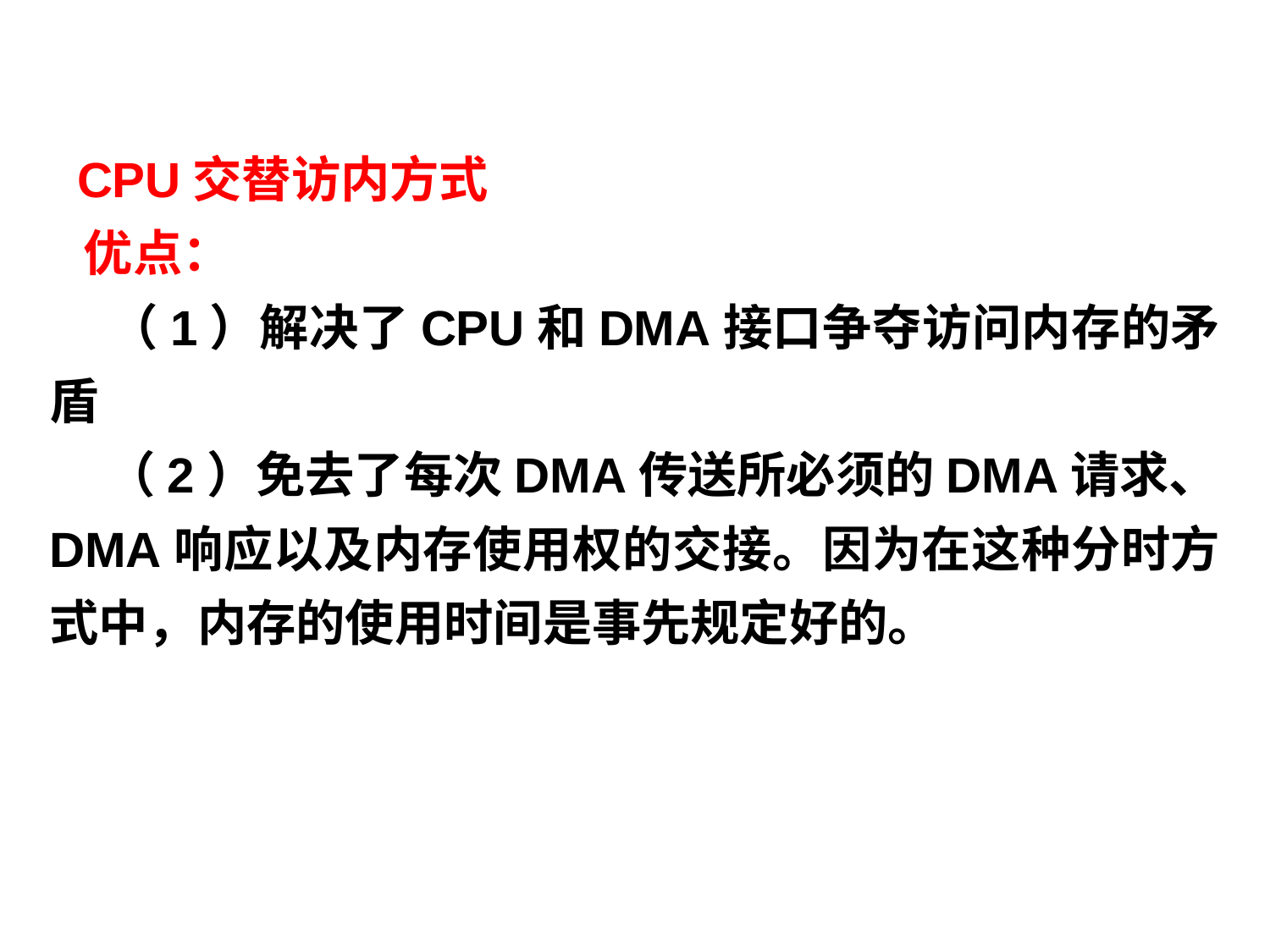

CPU交替访内方式
  优点：
    （1）解决了CPU和DMA接口争夺访问内存的矛盾
    （2）免去了每次DMA传送所必须的DMA请求、DMA响应以及内存使用权的交接。因为在这种分时方式中，内存的使用时间是事先规定好的。